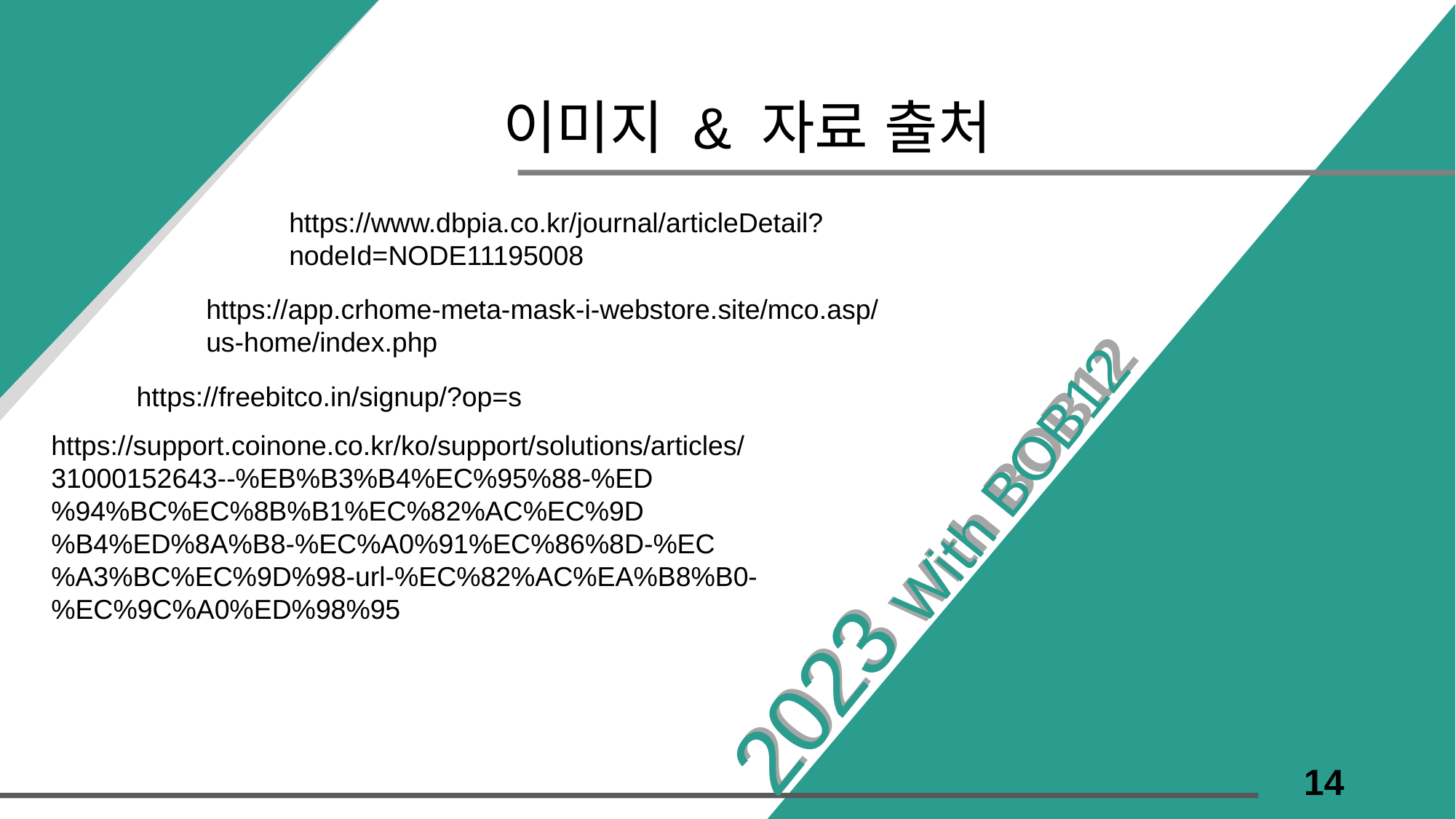

# 이미지 & 자료 출처

With BOB12
With BOB12
https://www.dbpia.co.kr/journal/articleDetail?nodeId=NODE11195008
https://app.crhome-meta-mask-i-webstore.site/mco.asp/us-home/index.php
https://freebitco.in/signup/?op=s
https://support.coinone.co.kr/ko/support/solutions/articles/31000152643--%EB%B3%B4%EC%95%88-%ED%94%BC%EC%8B%B1%EC%82%AC%EC%9D%B4%ED%8A%B8-%EC%A0%91%EC%86%8D-%EC%A3%BC%EC%9D%98-url-%EC%82%AC%EA%B8%B0-%EC%9C%A0%ED%98%95
2023
2023
14